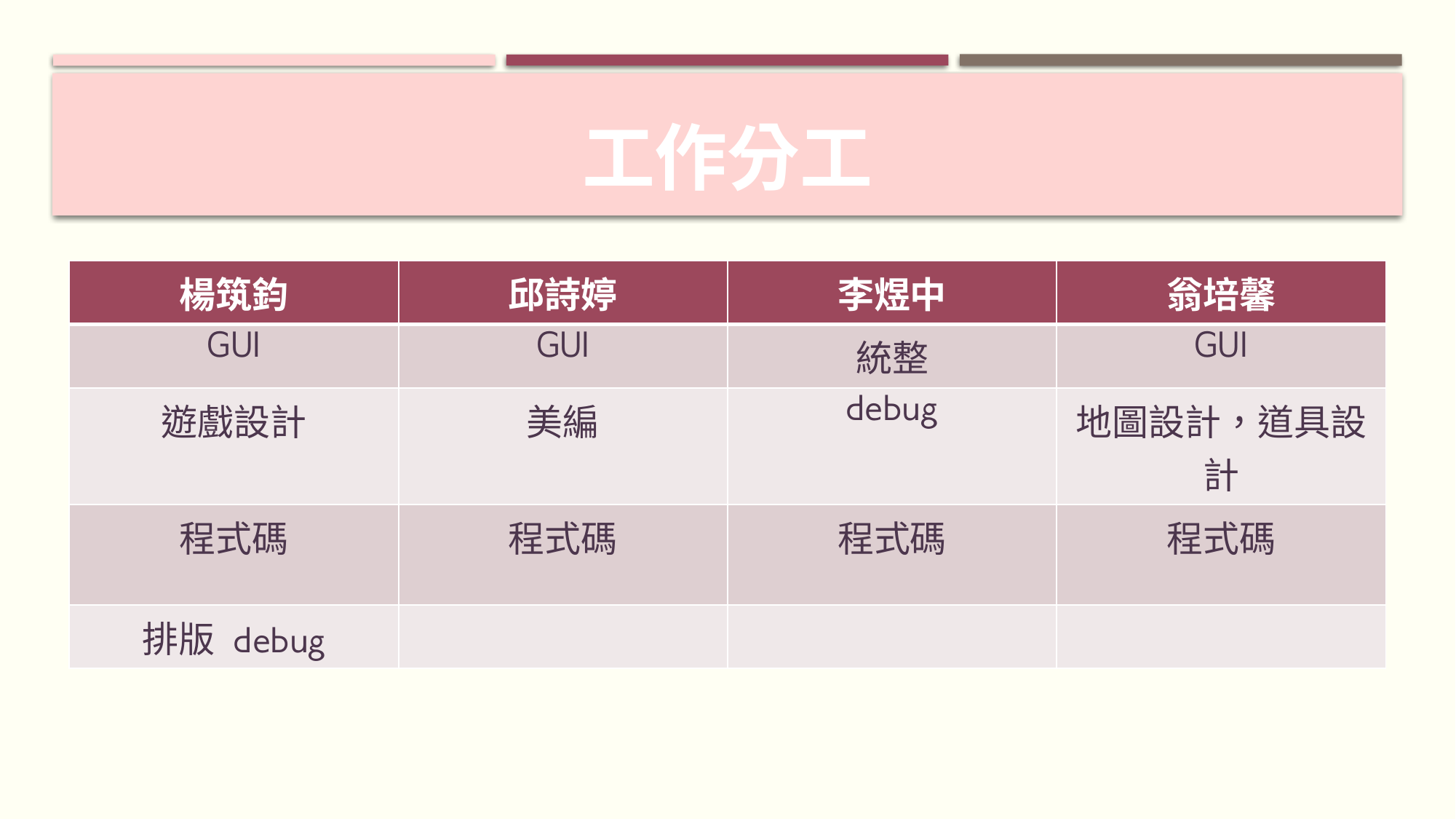

# 工作分工
| 楊筑鈞 | 邱詩婷 | 李煜中 | 翁培馨 |
| --- | --- | --- | --- |
| GUI | GUI | 統整 | GUI |
| 遊戲設計 | 美編 | debug | 地圖設計，道具設計 |
| 程式碼 | 程式碼 | 程式碼 | 程式碼 |
| 排版 debug |  |  |  |